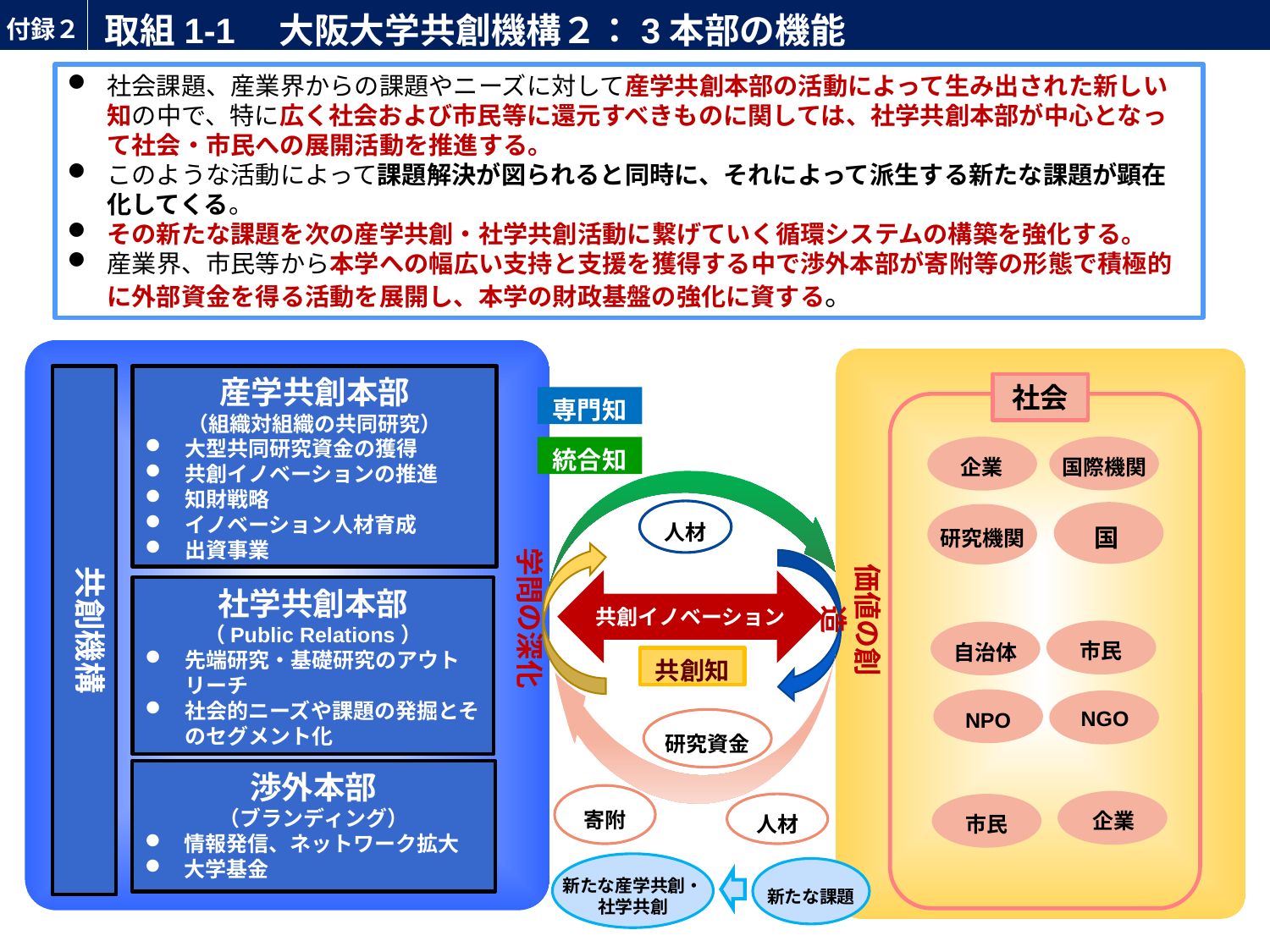

# 取組1-1　大阪大学共創機構２：3本部の機能
付録２
社会課題、産業界からの課題やニーズに対して産学共創本部の活動によって生み出された新しい知の中で、特に広く社会および市民等に還元すべきものに関しては、社学共創本部が中心となって社会・市民への展開活動を推進する。
このような活動によって課題解決が図られると同時に、それによって派生する新たな課題が顕在化してくる。
その新たな課題を次の産学共創・社学共創活動に繋げていく循環システムの構築を強化する。
産業界、市民等から本学への幅広い支持と支援を獲得する中で渉外本部が寄附等の形態で積極的に外部資金を得る活動を展開し、本学の財政基盤の強化に資する。

共創機構
産学共創本部
（組織対組織の共同研究）
大型共同研究資金の獲得
共創イノベーションの推進
知財戦略
イノベーション人材育成
出資事業
社会

国際機関

企業

国

研究機関

市民

自治体

NPO

NGO

企業

市民
専門知
統合知

人材
学問の深化
価値の創造
共創イノベーション
社学共創本部
（Public Relations）
先端研究・基礎研究のアウトリーチ
社会的ニーズや課題の発掘とそのセグメント化

共創知

研究資金
渉外本部
（ブランディング）
情報発信、ネットワーク拡大
大学基金
寄附
人材
新たな産学共創・
社学共創
新たな課題